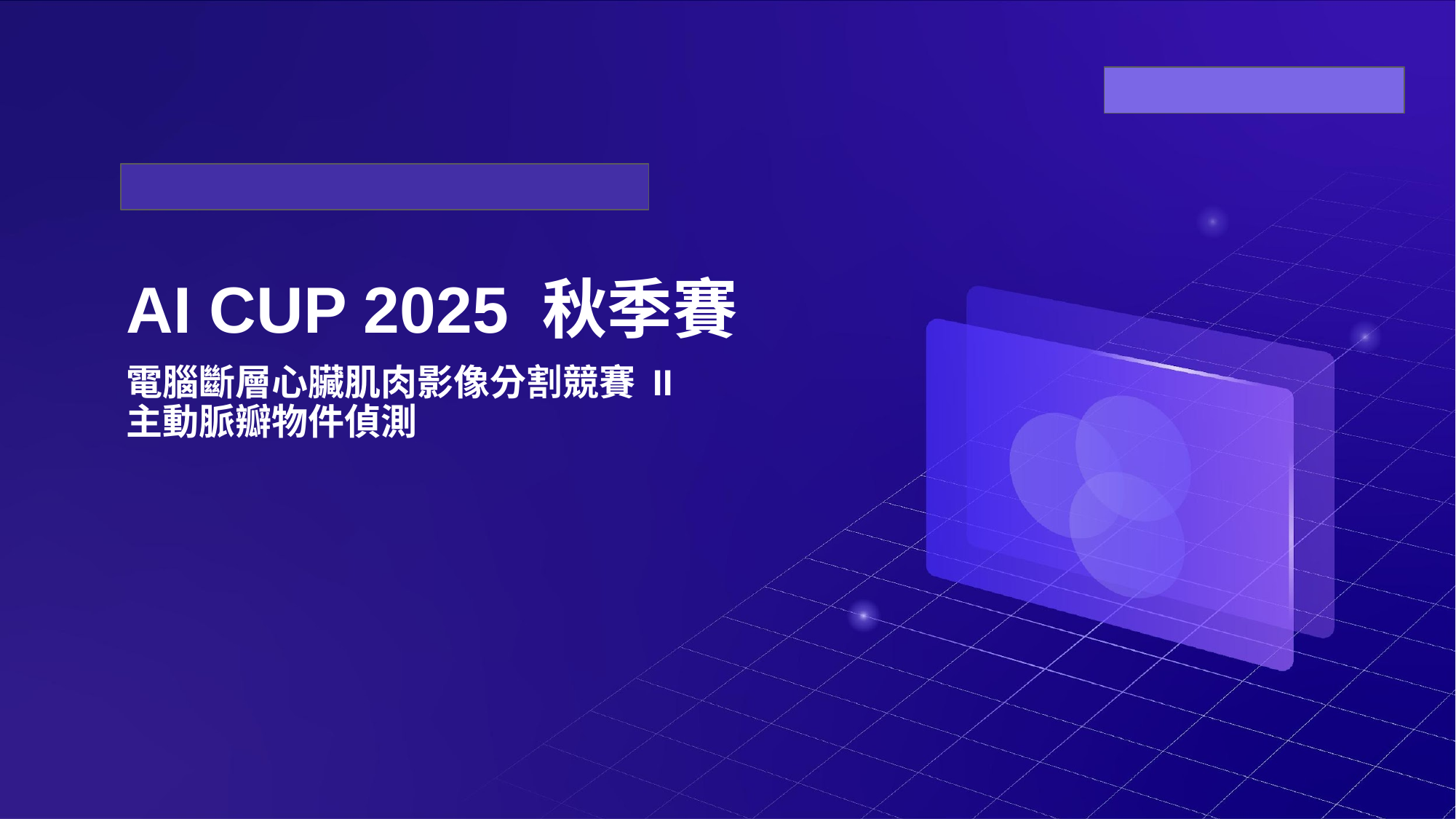

# AI CUP 2025 秋季賽
電腦斷層心臟肌肉影像分割競賽 II
主動脈瓣物件偵測